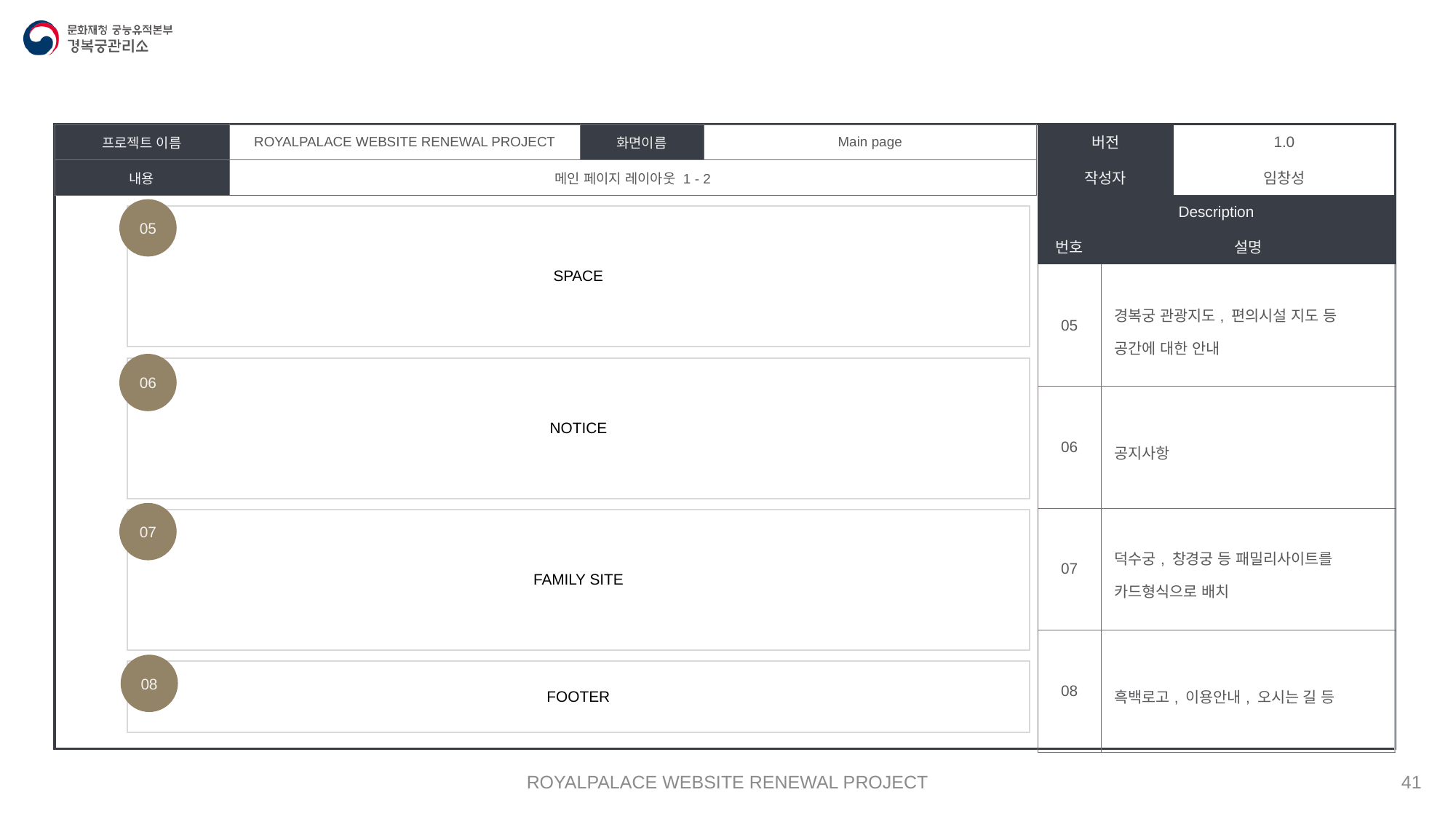

| 프로젝트 이름 | ROYALPALACE WEBSITE RENEWAL PROJECT | 화면이름 | Main page |
| --- | --- | --- | --- |
| 내용 | 메인 페이지 레이아웃 1 - 2 |  |  |
| 버전 |  | 1.0 |
| --- | --- | --- |
| 작성자 |  | 임창성 |
| Description |  |  |
| 번호 | 설명 |  |
| 05 | 경복궁 관광지도, 편의시설 지도 등 공간에 대한 안내 |  |
| 06 | 공지사항 |  |
| 07 | 덕수궁, 창경궁 등 패밀리사이트를 카드형식으로 배치 |  |
| 08 | 흑백로고, 이용안내, 오시는 길 등 |  |

05
| SPACE |
| --- |
06
| NOTICE |
| --- |
07
| FAMILY SITE |
| --- |
08
| FOOTER |
| --- |
ROYALPALACE WEBSITE RENEWAL PROJECT
41